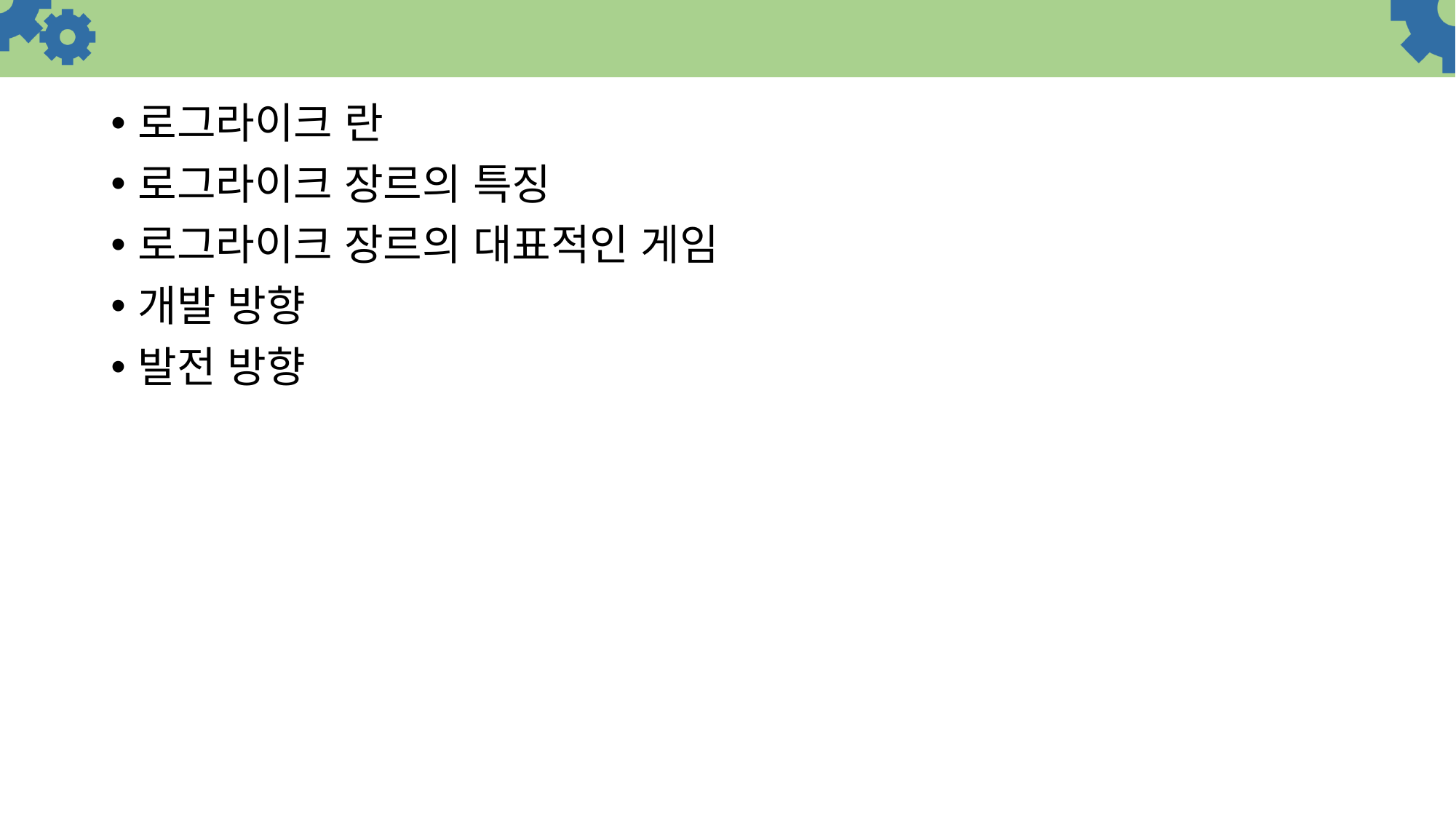

로그라이크 란
로그라이크 장르의 특징
로그라이크 장르의 대표적인 게임
개발 방향
발전 방향